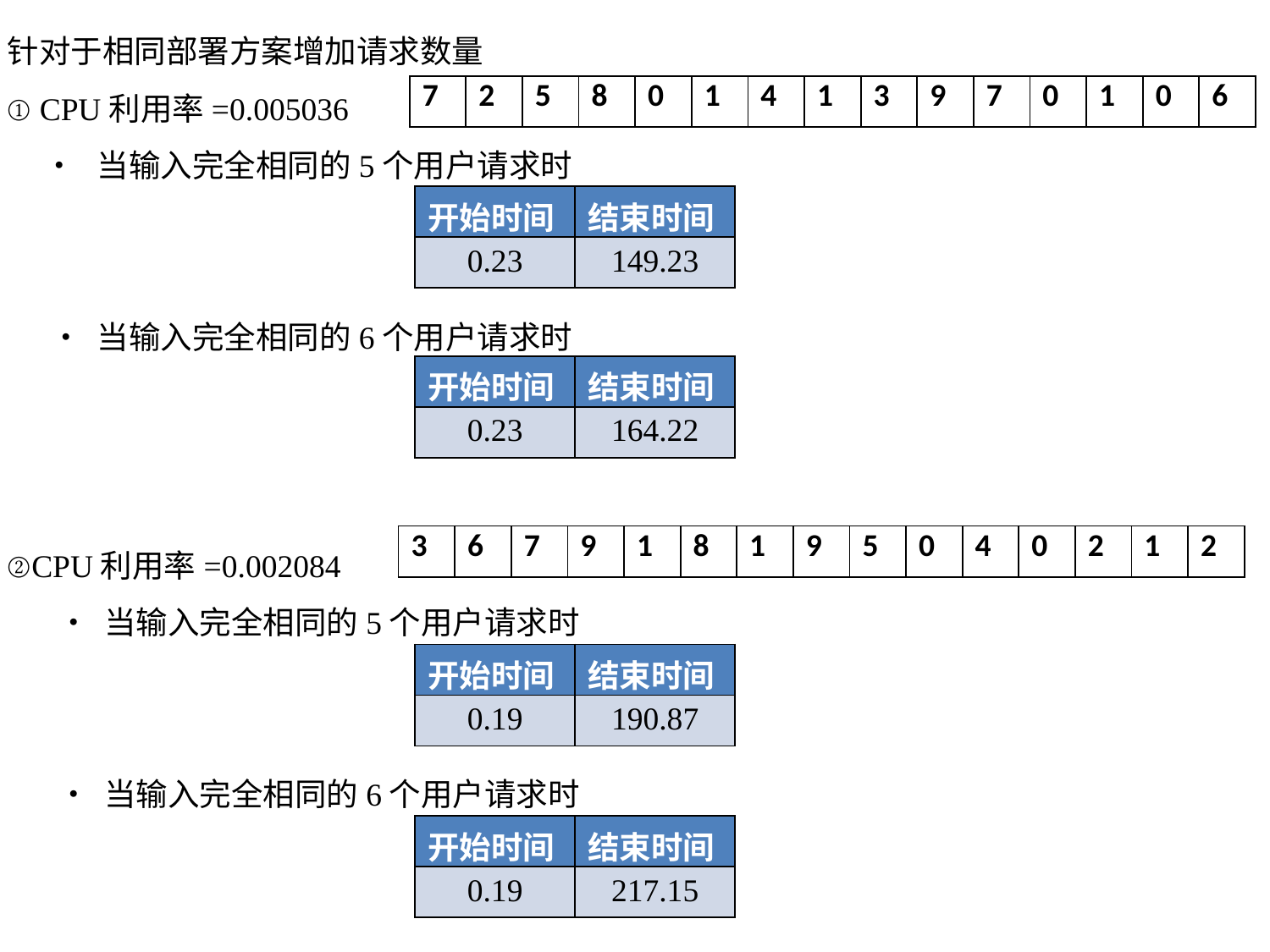

针对于相同部署方案增加请求数量
① CPU利用率=0.005036
     •  当输入完全相同的5个用户请求时

      • 当输入完全相同的6个用户请求时

②CPU利用率=0.002084
       • 当输入完全相同的5个用户请求时

       • 当输入完全相同的6个用户请求时

| 7 | 2 | 5 | 8 | 0 | 1 | 4 | 1 | 3 | 9 | 7 | 0 | 1 | 0 | 6 |
| --- | --- | --- | --- | --- | --- | --- | --- | --- | --- | --- | --- | --- | --- | --- |
| 开始时间 | 结束时间 |
| --- | --- |
| 0.23 | 149.23 |
| 开始时间 | 结束时间 |
| --- | --- |
| 0.23 | 164.22 |
| 3 | 6 | 7 | 9 | 1 | 8 | 1 | 9 | 5 | 0 | 4 | 0 | 2 | 1 | 2 |
| --- | --- | --- | --- | --- | --- | --- | --- | --- | --- | --- | --- | --- | --- | --- |
| 开始时间 | 结束时间 |
| --- | --- |
| 0.19 | 190.87 |
| 开始时间 | 结束时间 |
| --- | --- |
| 0.19 | 217.15 |